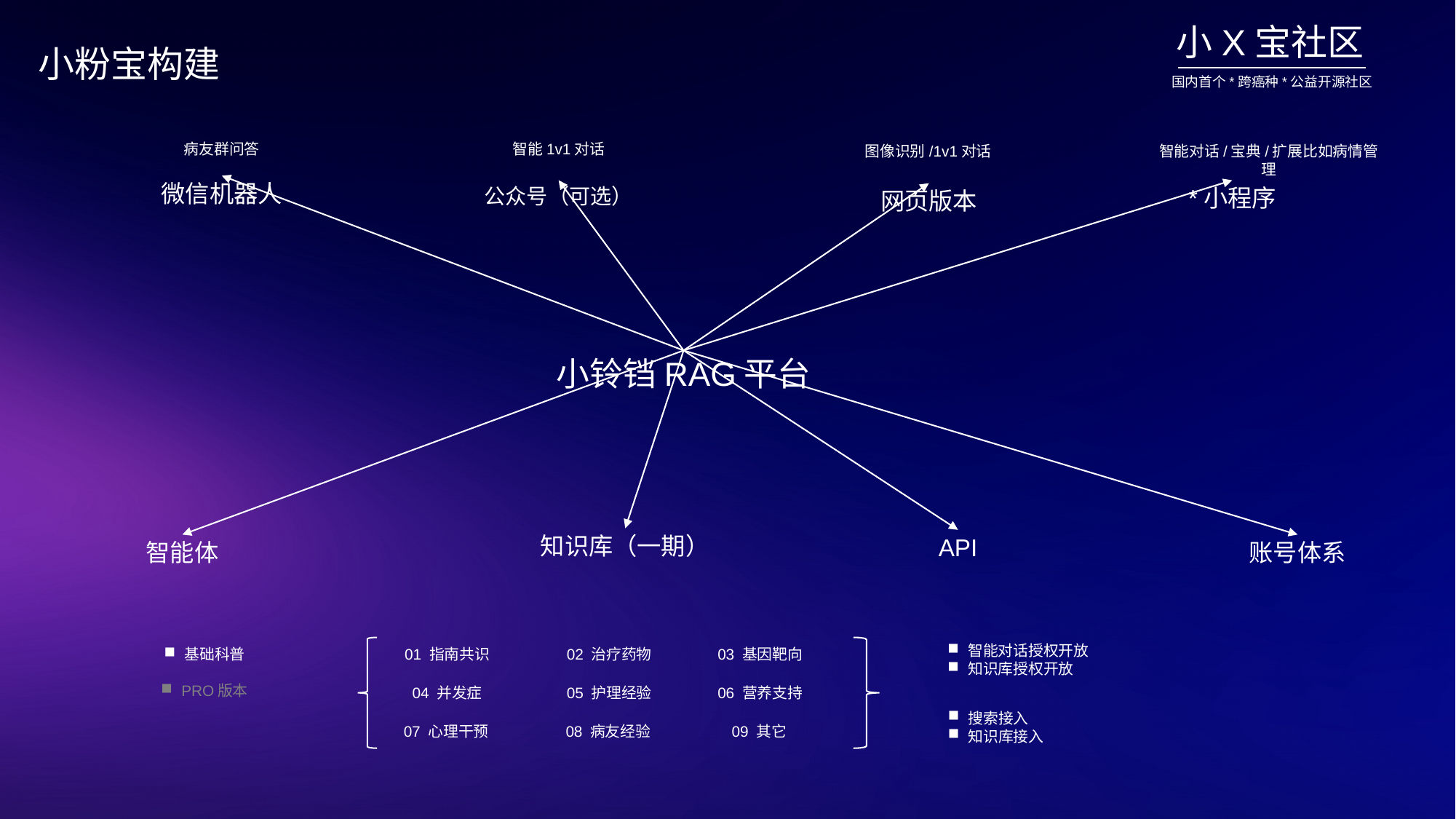

小粉宝构建
病友群问答
智能1v1对话
智能对话/宝典/扩展比如病情管理
图像识别/1v1对话
微信机器人
公众号（可选）
*小程序
网页版本
小铃铛RAG平台
知识库（一期）
API
智能体
账号体系

智能对话授权开放
知识库授权开放
基础科普

PRO版本
01 指南共识
02 治疗药物
03 基因靶向
05 护理经验
06 营养支持
04 并发症
搜索接入
知识库接入
07 心理干预
08 病友经验
09 其它
11